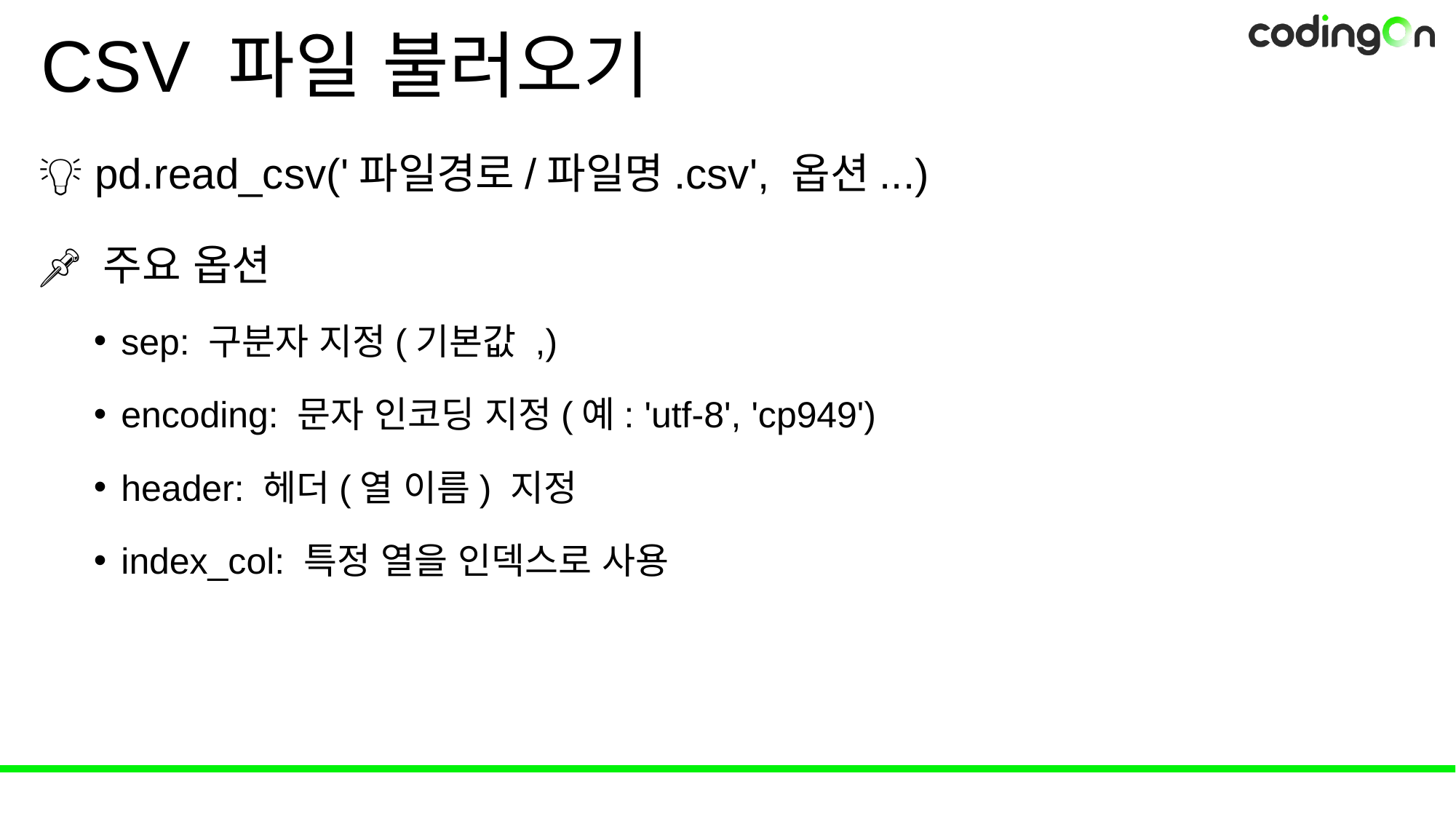

# CSV 파일 불러오기
💡 pd.read_csv('파일경로/파일명.csv', 옵션...)
📌 주요 옵션
sep: 구분자 지정(기본값 ,)
encoding: 문자 인코딩 지정(예: 'utf-8', 'cp949')
header: 헤더(열 이름) 지정
index_col: 특정 열을 인덱스로 사용